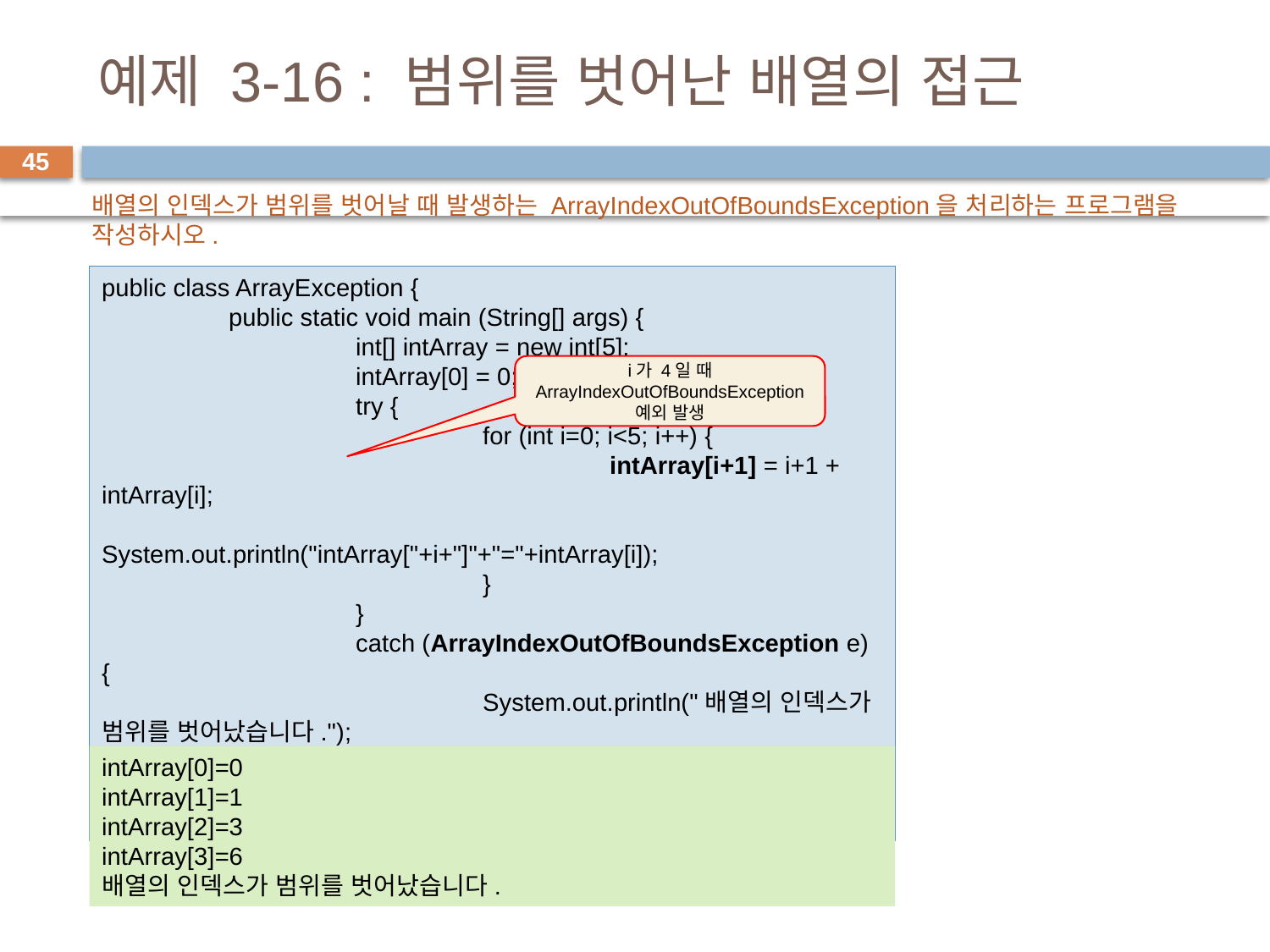

# 예제 3-16 : 범위를 벗어난 배열의 접근
45
배열의 인덱스가 범위를 벗어날 때 발생하는 ArrayIndexOutOfBoundsException을 처리하는 프로그램을 작성하시오.
public class ArrayException {
	public static void main (String[] args) {
		int[] intArray = new int[5];
		intArray[0] = 0;
		try {
			for (int i=0; i<5; i++) {
				intArray[i+1] = i+1 + intArray[i];
				System.out.println("intArray["+i+"]"+"="+intArray[i]);
			}
		}
		catch (ArrayIndexOutOfBoundsException e) {
			System.out.println("배열의 인덱스가 범위를 벗어났습니다.");
		}
	}
}
i가 4일 때 ArrayIndexOutOfBoundsException 예외 발생
intArray[0]=0
intArray[1]=1
intArray[2]=3
intArray[3]=6
배열의 인덱스가 범위를 벗어났습니다.